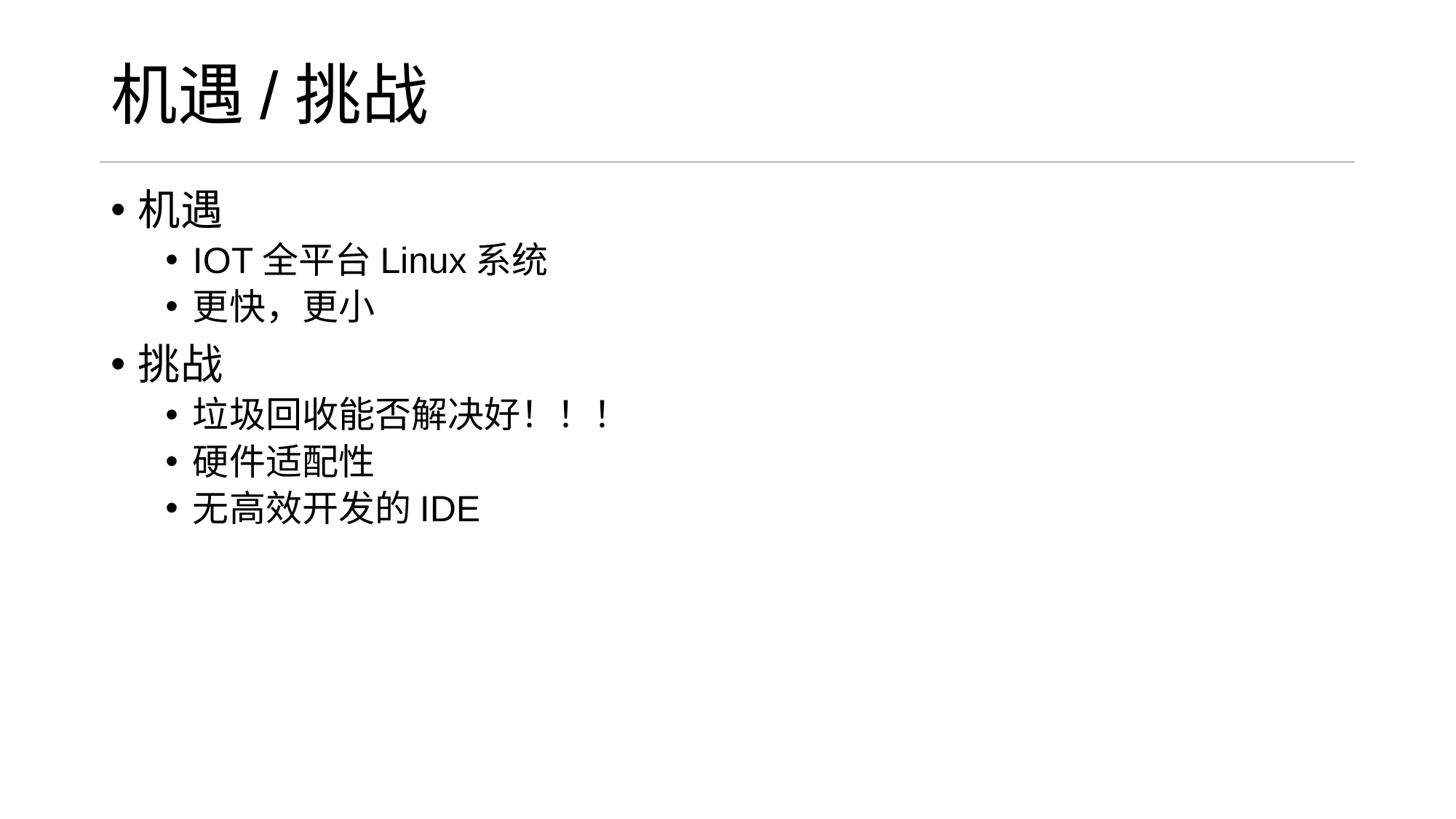

# 机遇/挑战
机遇
IOT全平台Linux系统
更快，更小
挑战
垃圾回收能否解决好！！！
硬件适配性
无高效开发的IDE